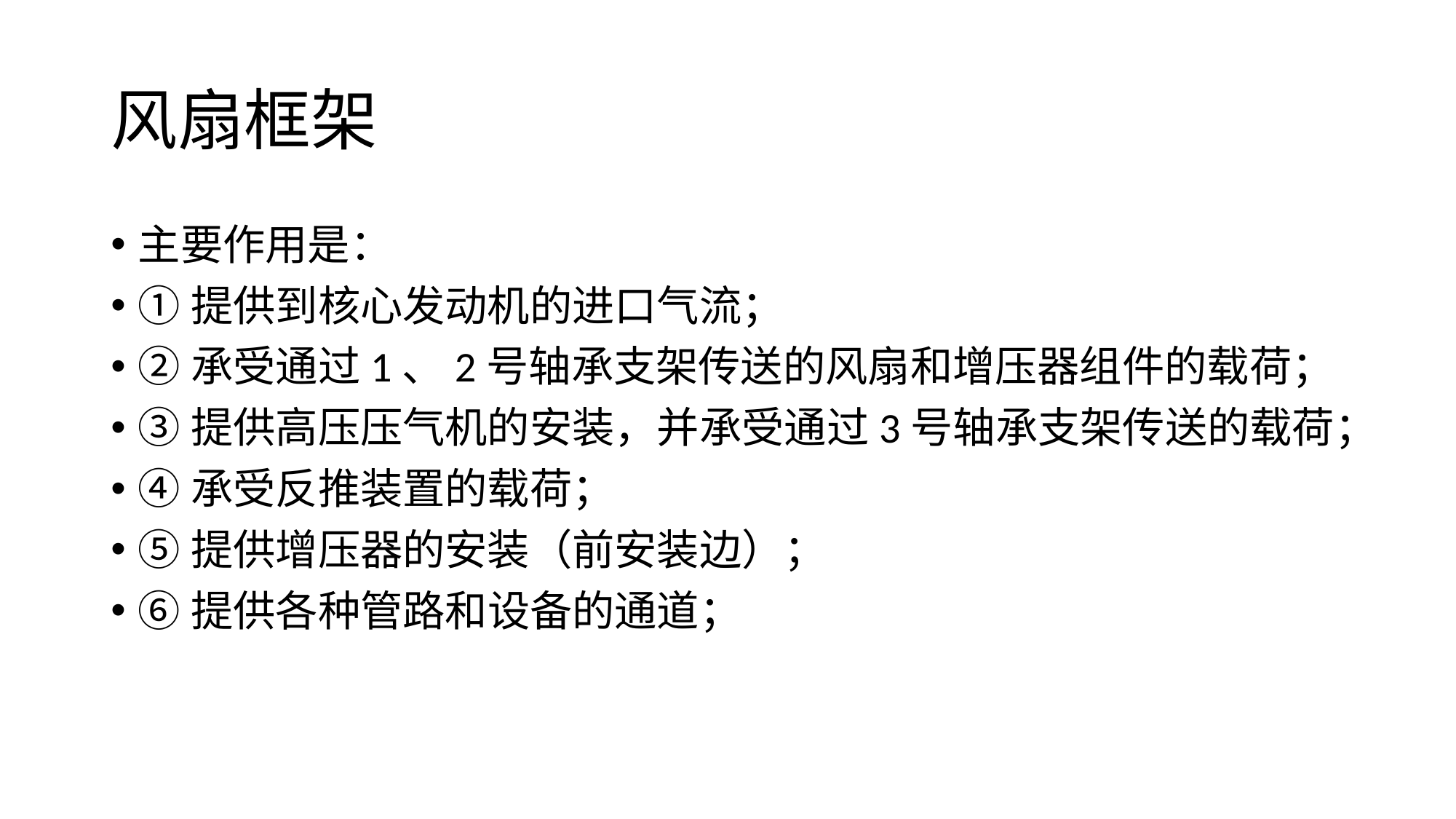

# 风扇框架
主要作用是：
①提供到核心发动机的进口气流；
②承受通过1、2号轴承支架传送的风扇和增压器组件的载荷；
③提供高压压气机的安装，并承受通过3号轴承支架传送的载荷；
④承受反推装置的载荷；
⑤提供增压器的安装（前安装边）；
⑥提供各种管路和设备的通道；